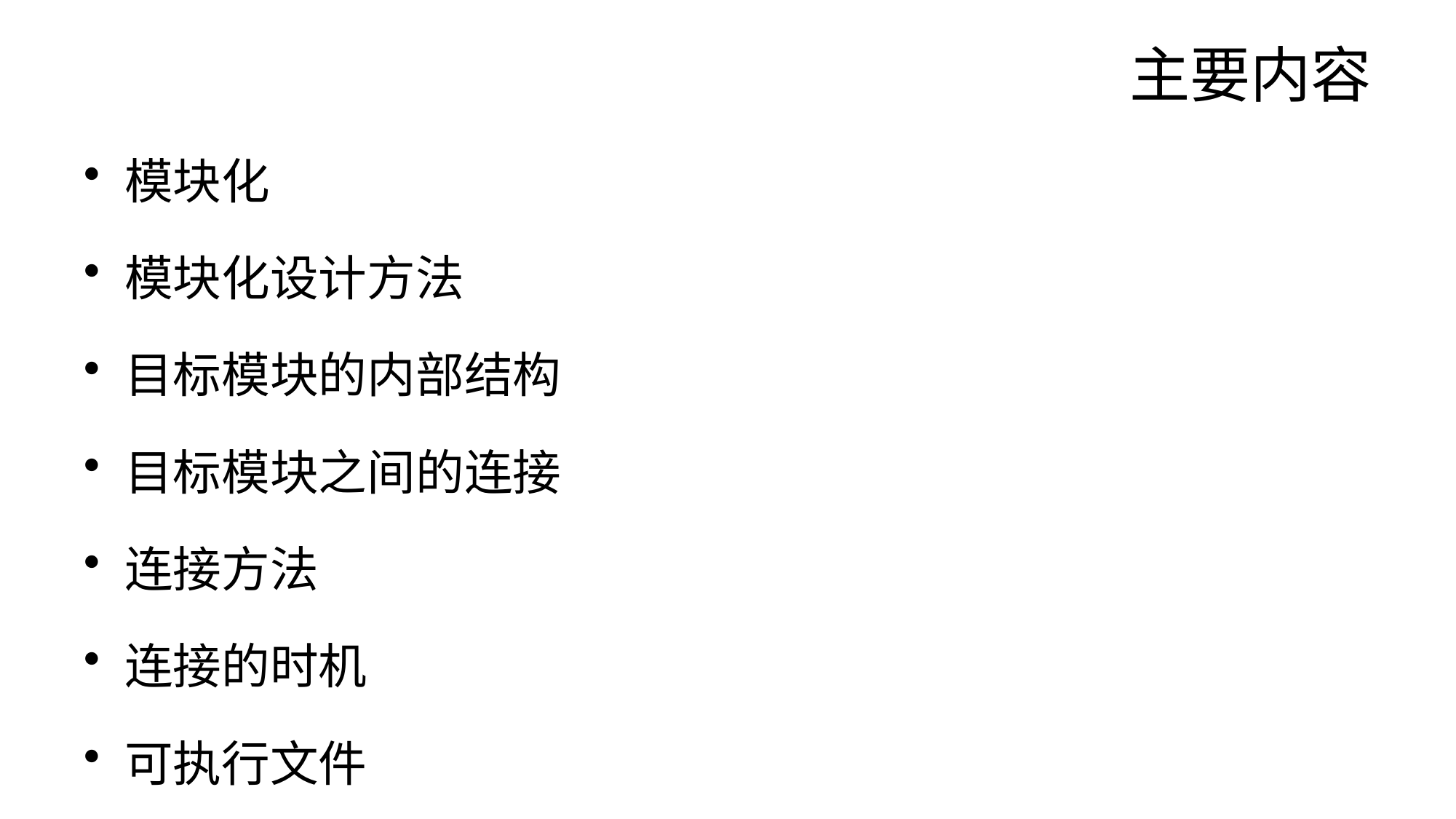

# 主要内容
模块化
模块化设计方法
目标模块的内部结构
目标模块之间的连接
连接方法
连接的时机
可执行文件